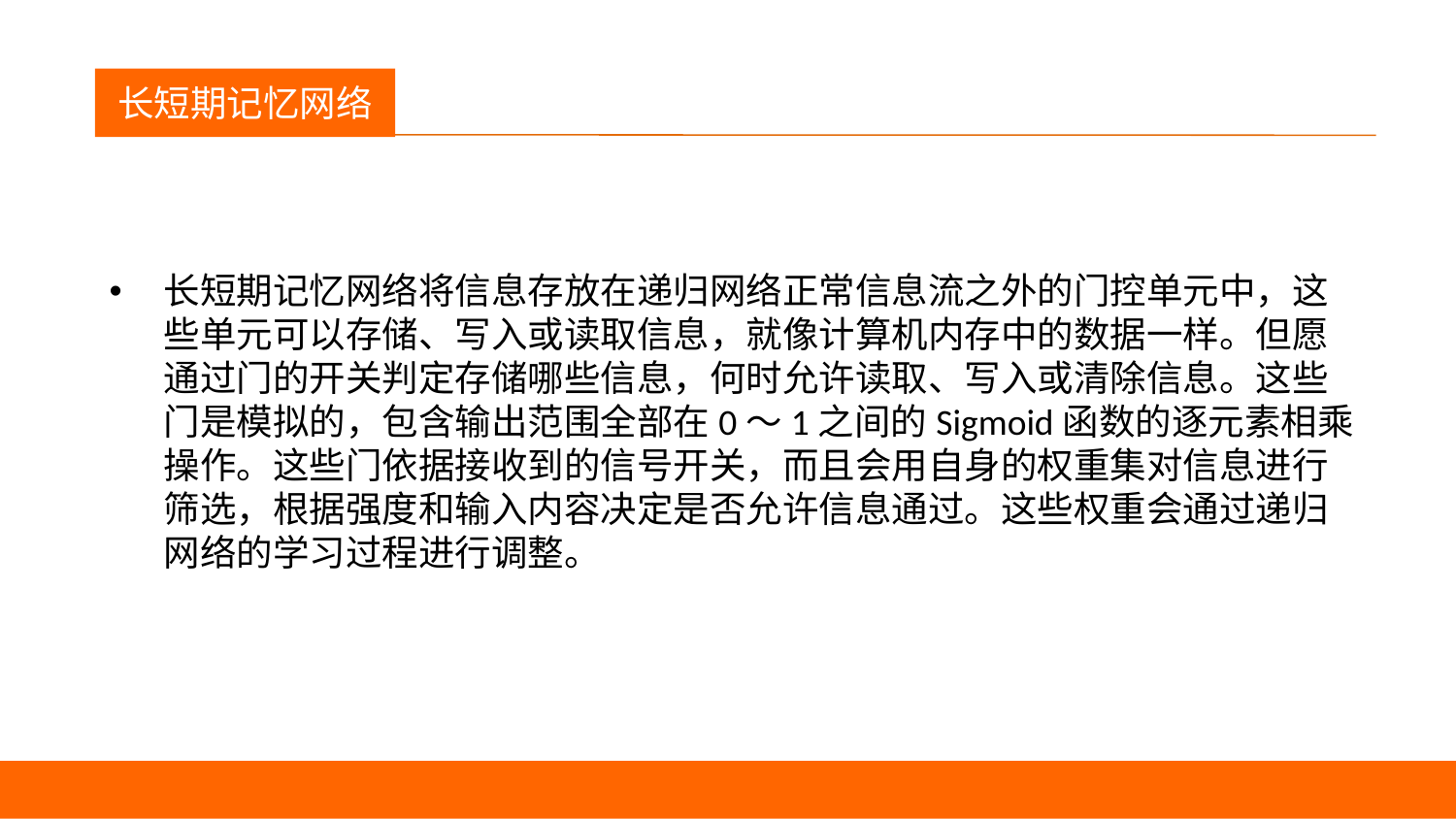

议程
长短期记忆网络

长短期记忆网络将信息存放在递归网络正常信息流之外的门控单元中，这些单元可以存储、写入或读取信息，就像计算机内存中的数据一样。但愿通过门的开关判定存储哪些信息，何时允许读取、写入或清除信息。这些门是模拟的，包含输出范围全部在0～1之间的Sigmoid函数的逐元素相乘操作。这些门依据接收到的信号开关，而且会用自身的权重集对信息进行筛选，根据强度和输入内容决定是否允许信息通过。这些权重会通过递归网络的学习过程进行调整。